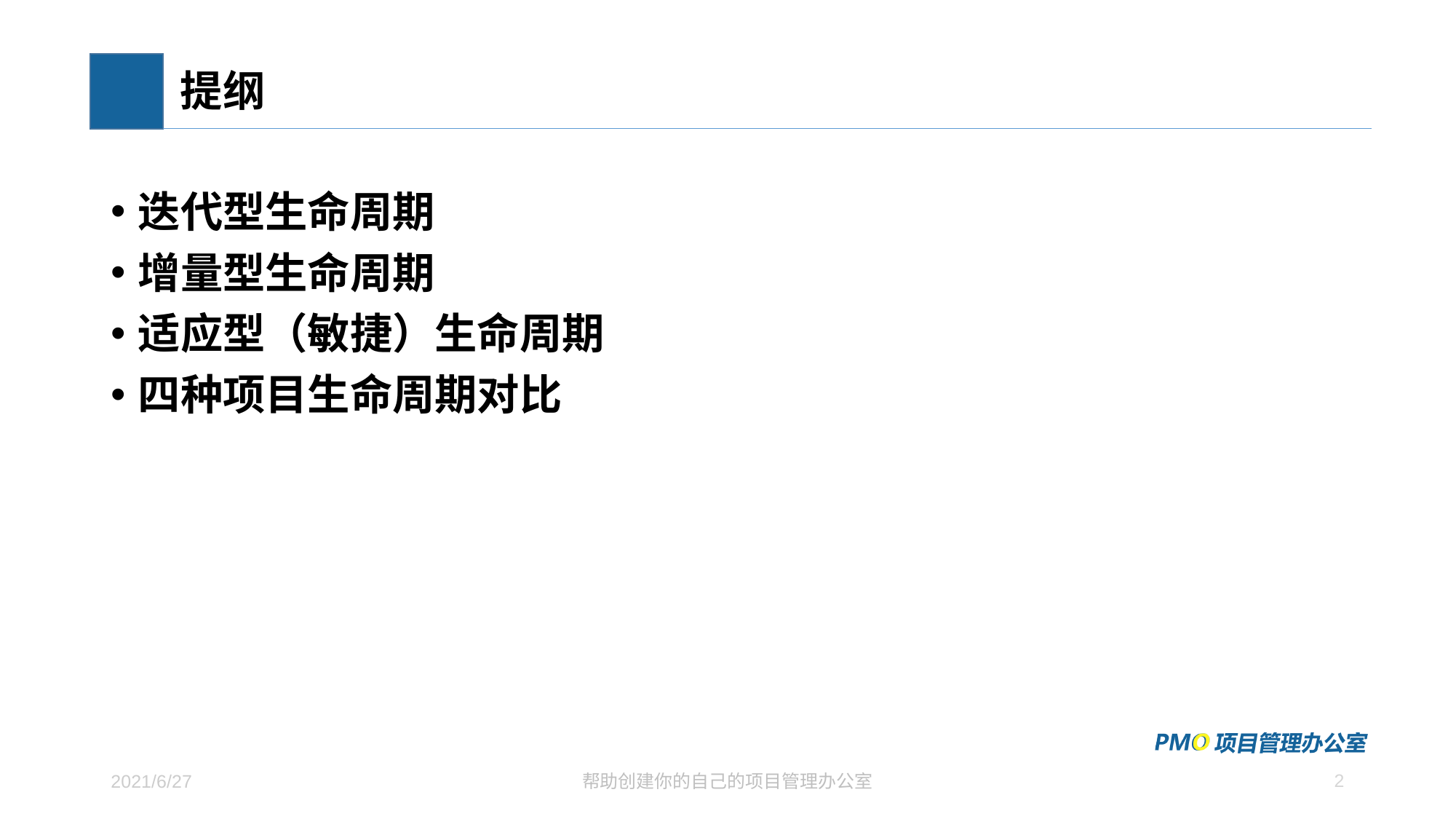

# 提纲
迭代型生命周期
增量型生命周期
适应型（敏捷）生命周期
四种项目生命周期对比
2
2021/6/27
帮助创建你的自己的项目管理办公室